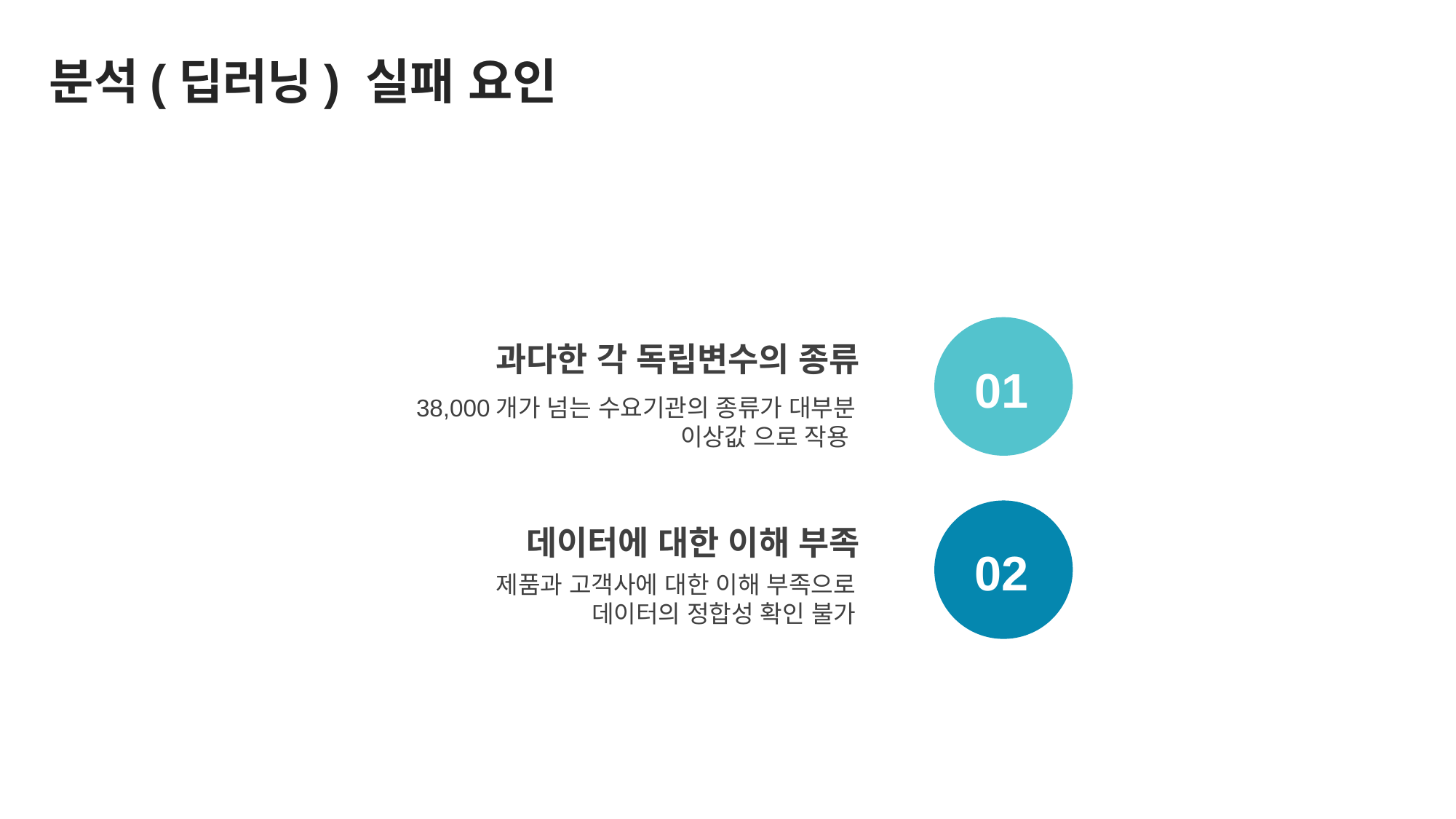

분석(딥러닝) 실패 요인

과다한 각 독립변수의 종류
 38,000개가 넘는 수요기관의 종류가 대부분 이상값 으로 작용

01

데이터에 대한 이해 부족
제품과 고객사에 대한 이해 부족으로
데이터의 정합성 확인 불가
02